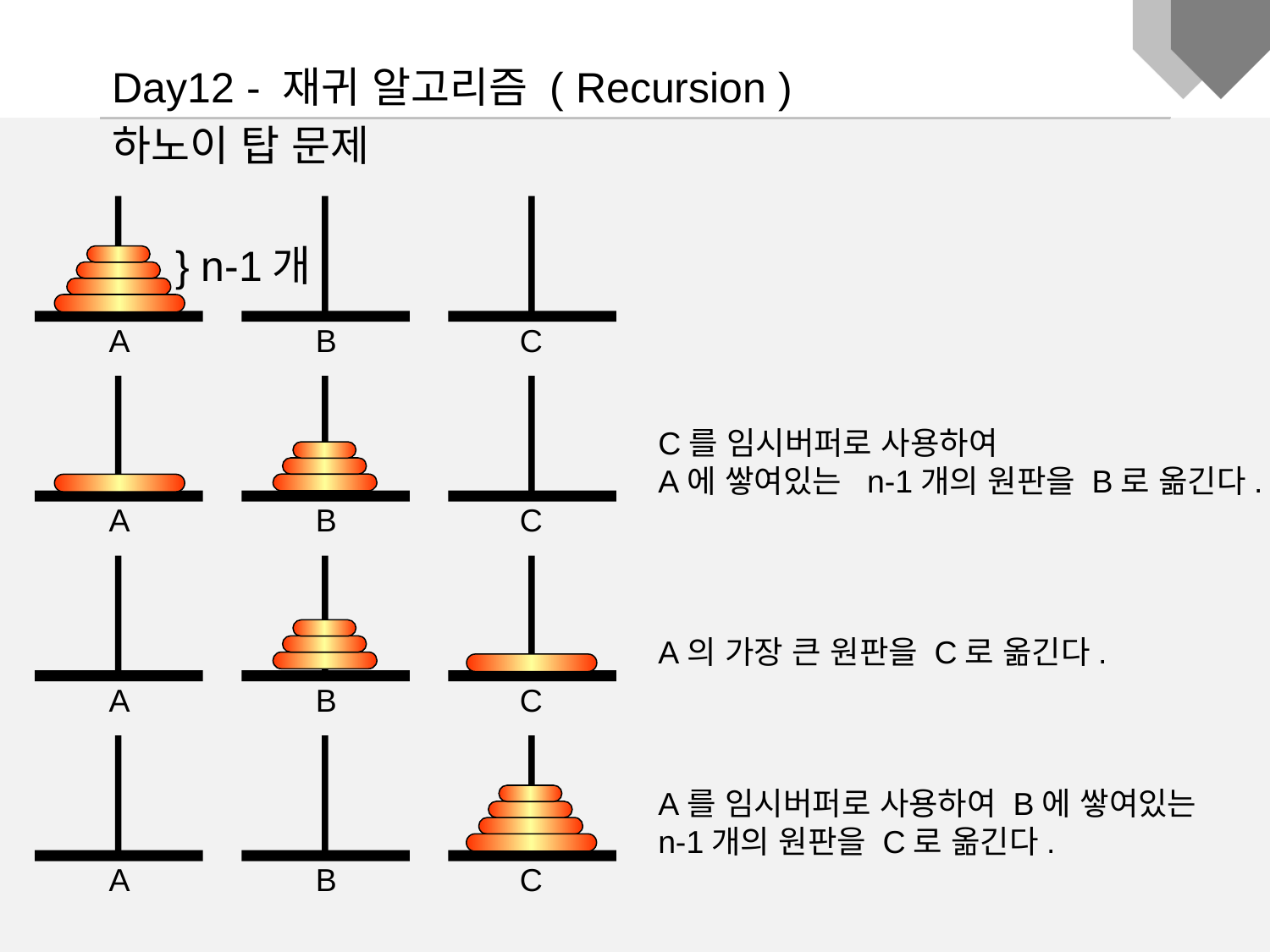

Day12 - 재귀 알고리즘 ( Recursion )
하노이 탑 문제

A
B
C
} n-1개

A
B
C
C를 임시버퍼로 사용하여
A에 쌓여있는  n-1개의 원판을 B로 옮긴다.

A
B
C
A의 가장 큰 원판을 C로 옮긴다.

A
B
C
A를 임시버퍼로 사용하여 B에 쌓여있는  n-1개의 원판을 C로 옮긴다.